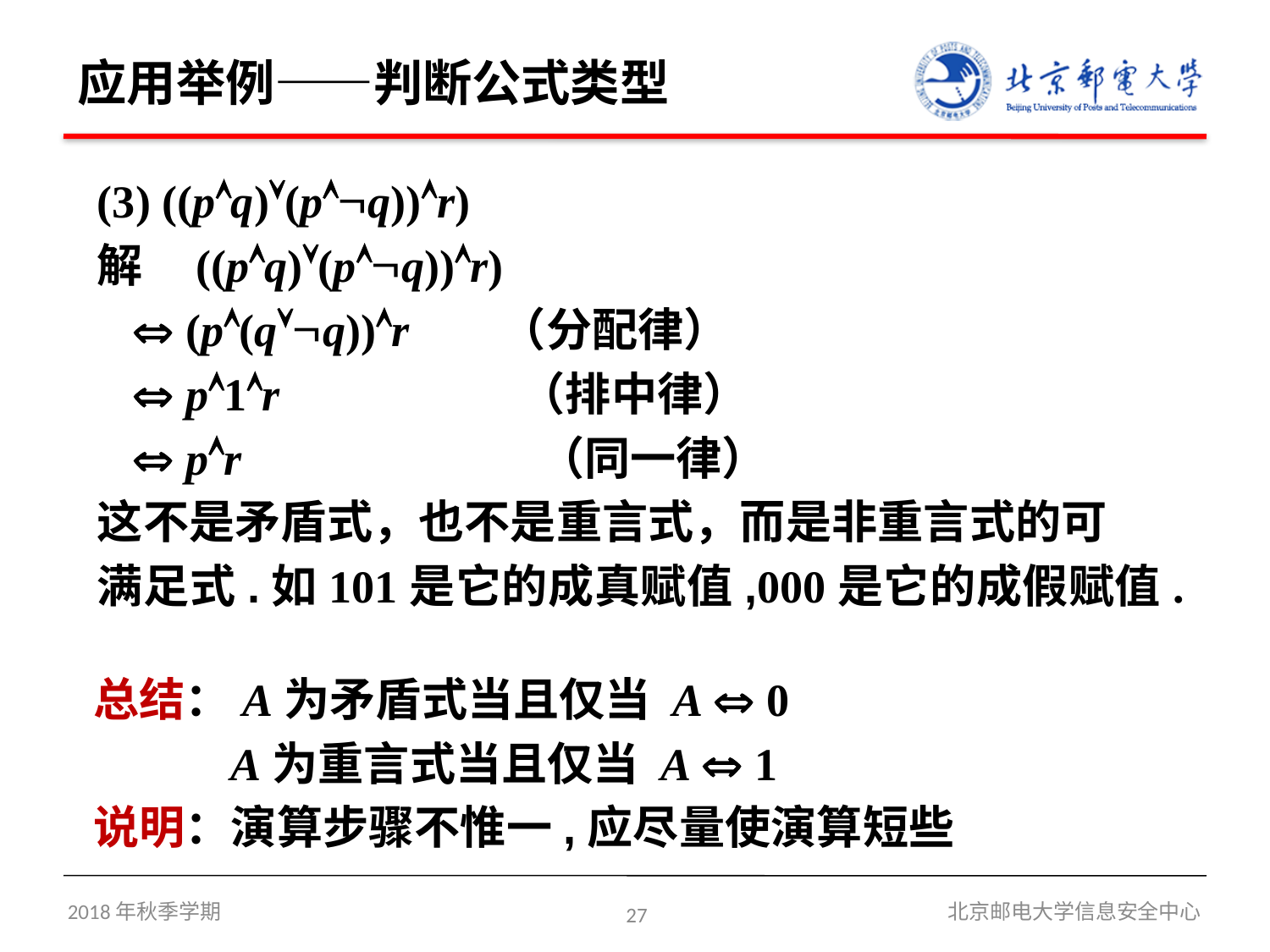

# 应用举例——判断公式类型
(3) ((p∧q)∨(p∧¬q))∧r)
解    ((p∧q)∨(p∧¬q))∧r)
   ⇔ (p∧(q∨¬q))∧r       （分配律）
   ⇔ p∧1∧r                    （排中律）
   ⇔ p∧r                         （同一律）
这不是矛盾式，也不是重言式，而是非重言式的可
满足式.如101是它的成真赋值,000是它的成假赋值.

总结：A为矛盾式当且仅当 A ⇔ 0
            A为重言式当且仅当 A ⇔ 1
说明：演算步骤不惟一,应尽量使演算短些
2018年秋季学期
27